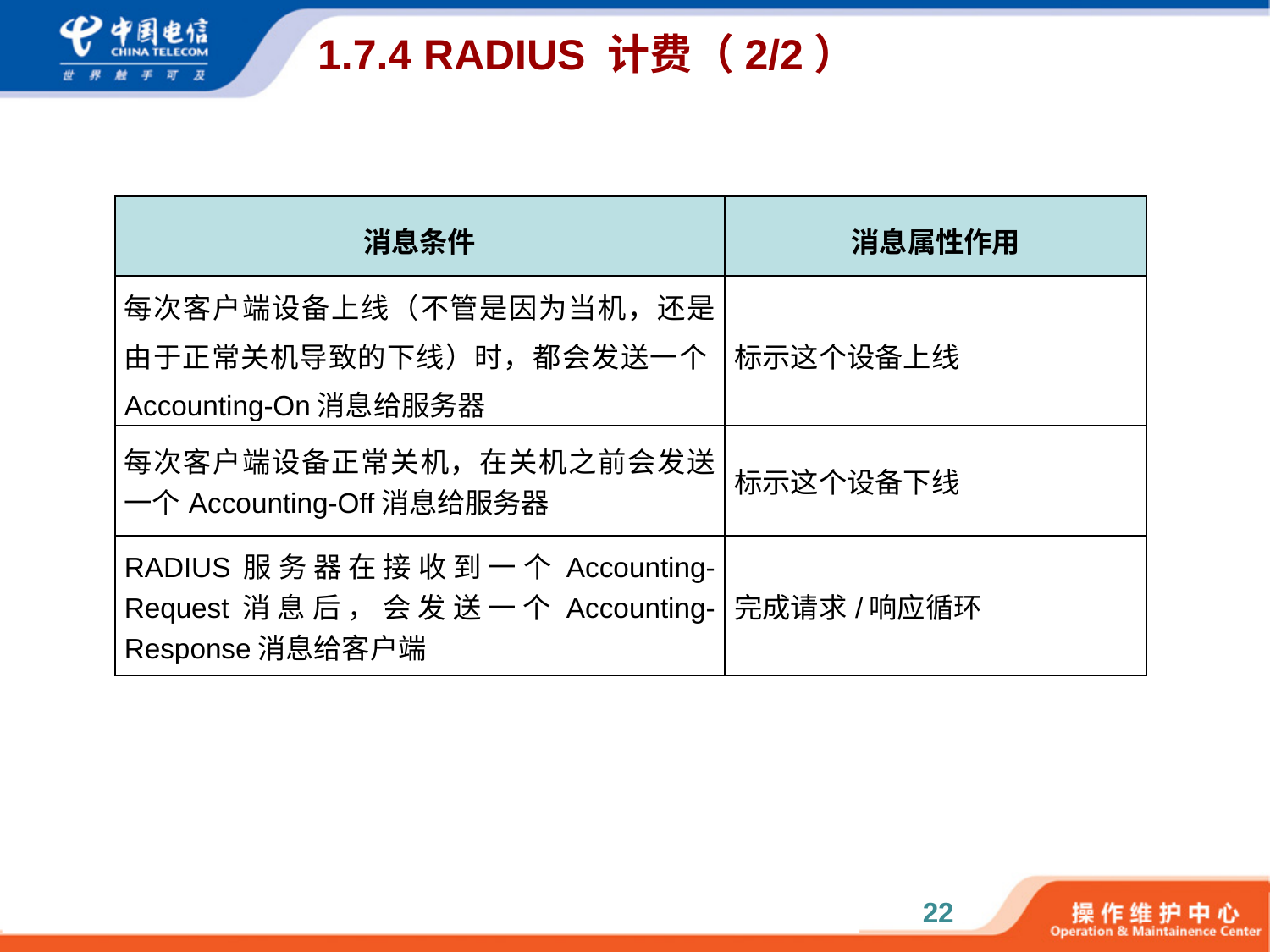

# 1.7.4 RADIUS 计费（2/2）
| 消息条件 | 消息属性作用 |
| --- | --- |
| 每次客户端设备上线（不管是因为当机，还是由于正常关机导致的下线）时，都会发送一个Accounting-On消息给服务器 | 标示这个设备上线 |
| 每次客户端设备正常关机，在关机之前会发送一个Accounting-Off消息给服务器 | 标示这个设备下线 |
| RADIUS服务器在接收到一个Accounting-Request消息后，会发送一个Accounting-Response消息给客户端 | 完成请求/响应循环 |